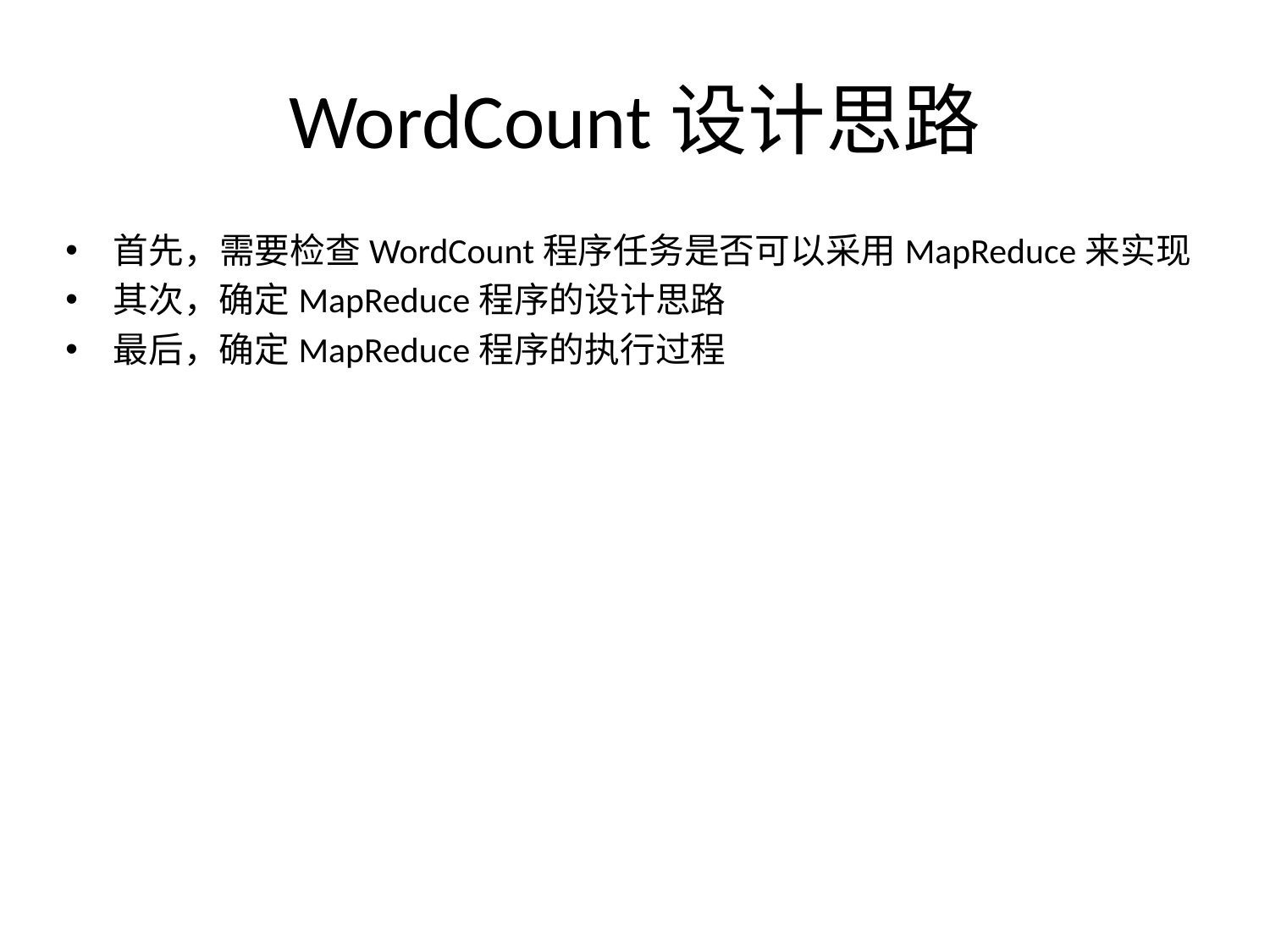

# WordCount设计思路
首先，需要检查WordCount程序任务是否可以采用MapReduce来实现
其次，确定MapReduce程序的设计思路
最后，确定MapReduce程序的执行过程